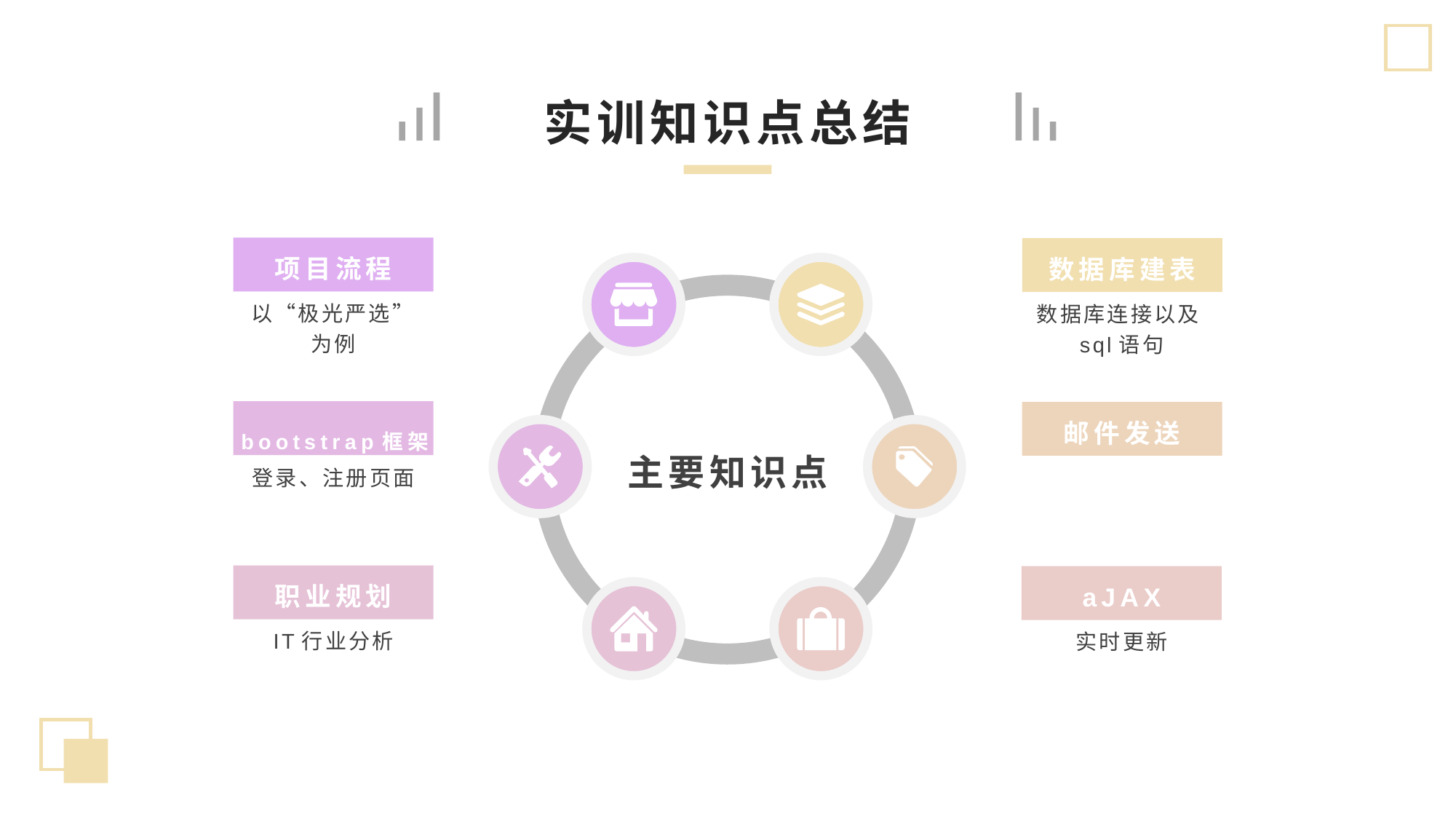

实训知识点总结

项目流程
数据库建表

以“极光严选”为例
数据库连接以及sql语句
bootstrap框架

邮件发送
主要知识点

登录、注册页面

职业规划
aJAX

IT行业分析
实时更新